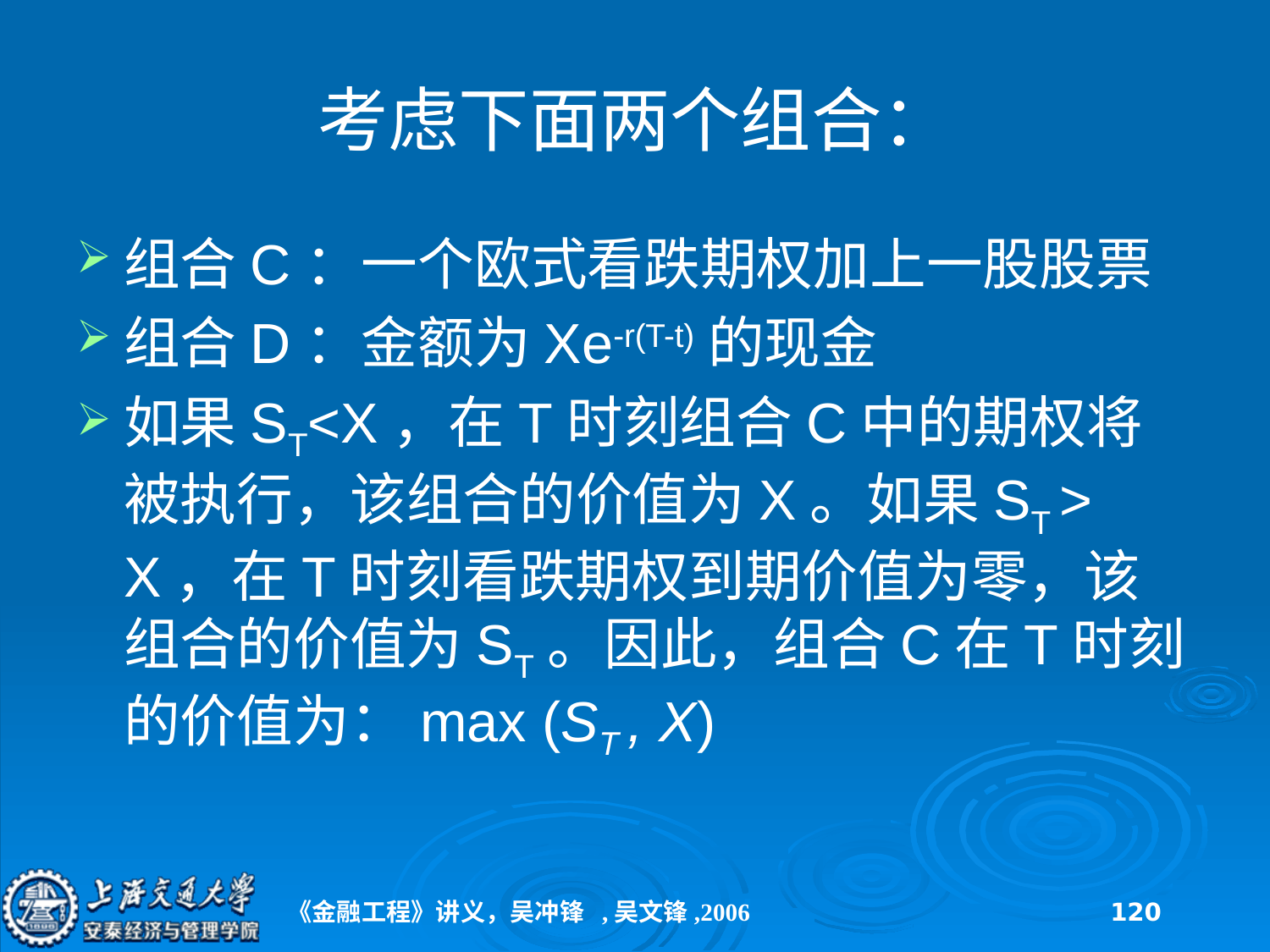

# 考虑下面两个组合：
组合C：一个欧式看跌期权加上一股股票
组合D：金额为Xe-r(T-t)的现金
如果ST<X，在T时刻组合C中的期权将被执行，该组合的价值为X。如果ST > X，在T时刻看跌期权到期价值为零，该组合的价值为ST。因此，组合C在T时刻的价值为：max (ST , X)